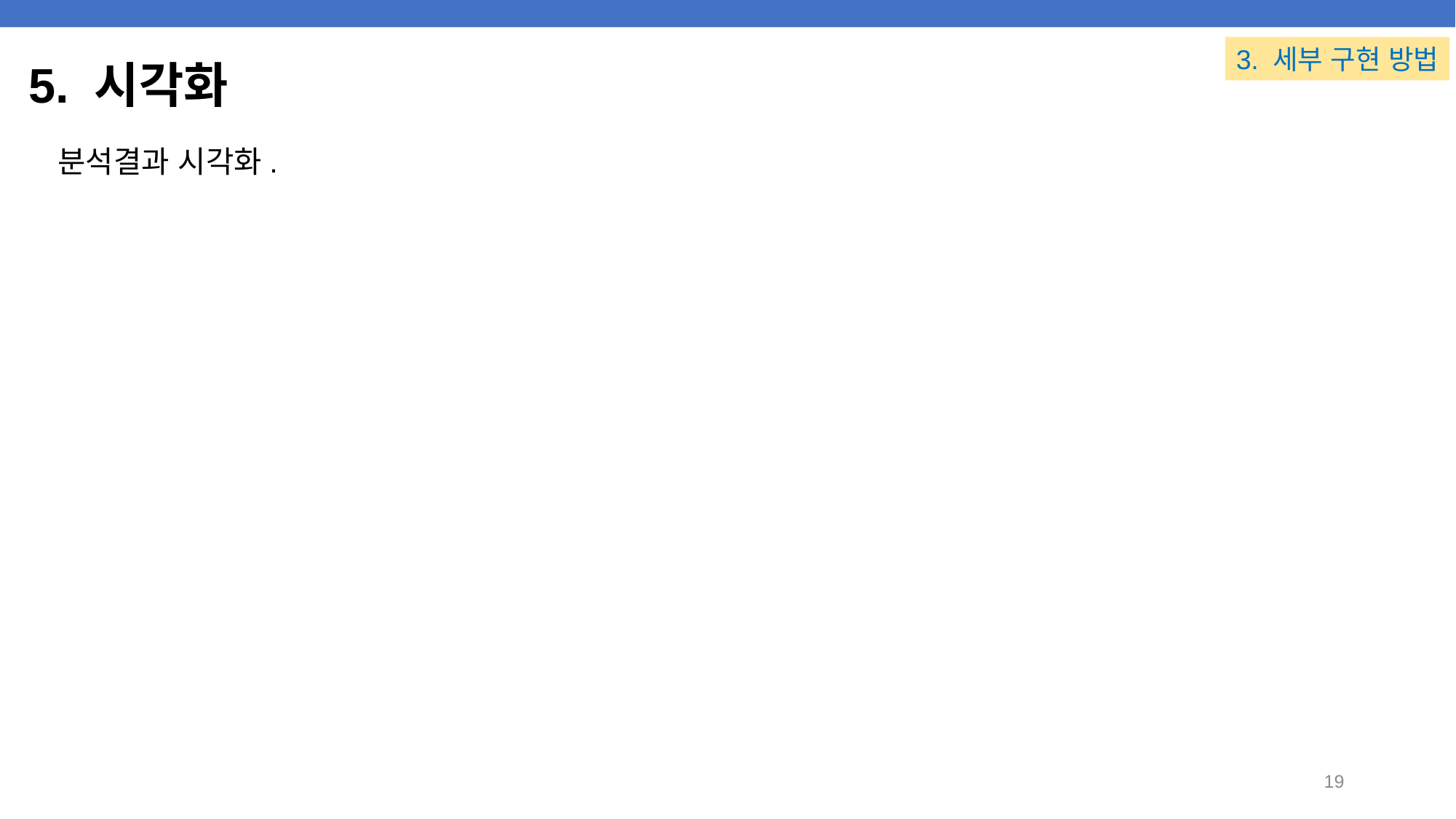

3. 세부 구현 방법
# 5. 시각화
분석결과 시각화.
19